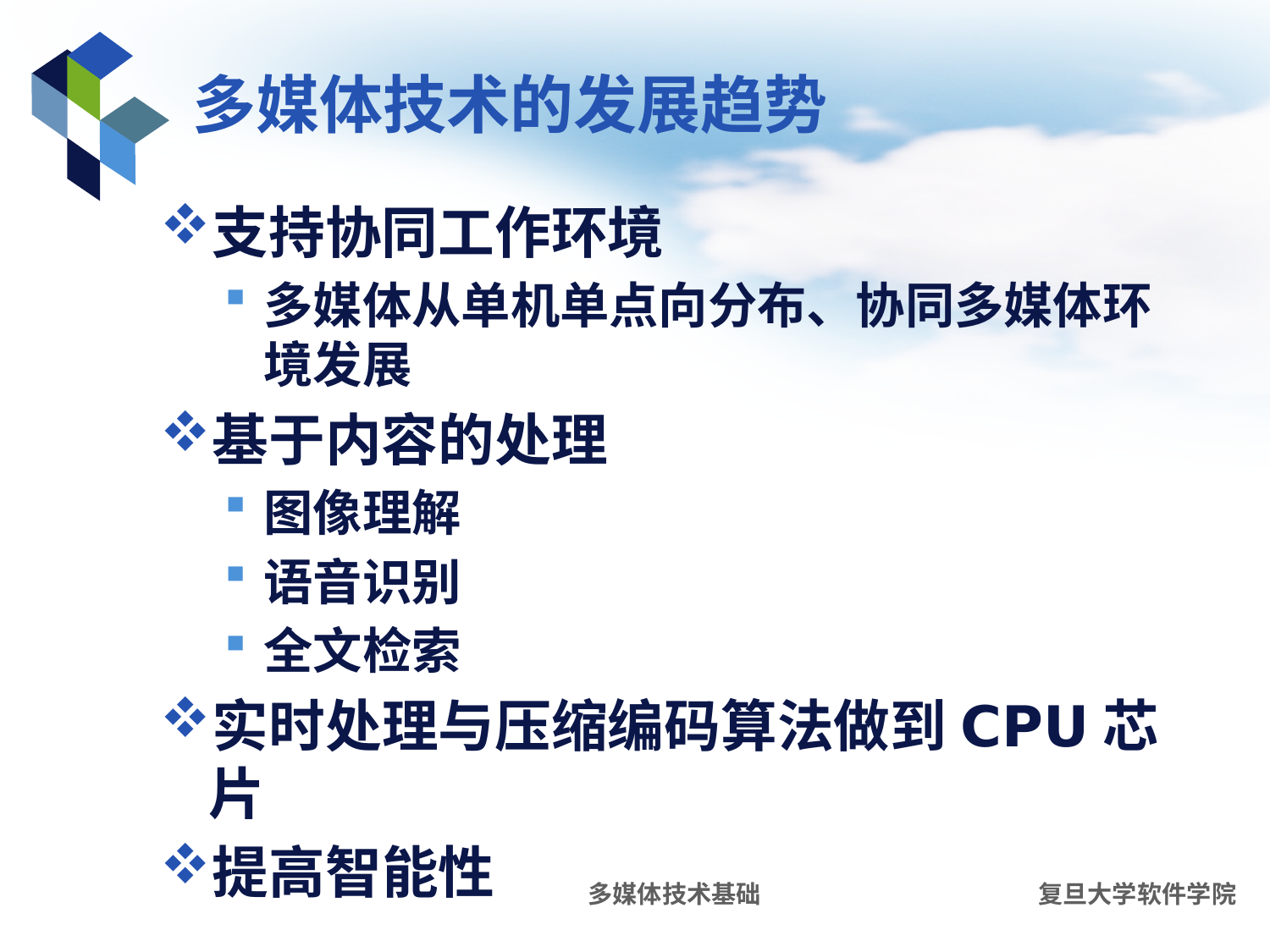

# 多媒体技术的发展趋势
支持协同工作环境
多媒体从单机单点向分布、协同多媒体环境发展
基于内容的处理
图像理解
语音识别
全文检索
实时处理与压缩编码算法做到CPU芯片
提高智能性
多媒体技术基础